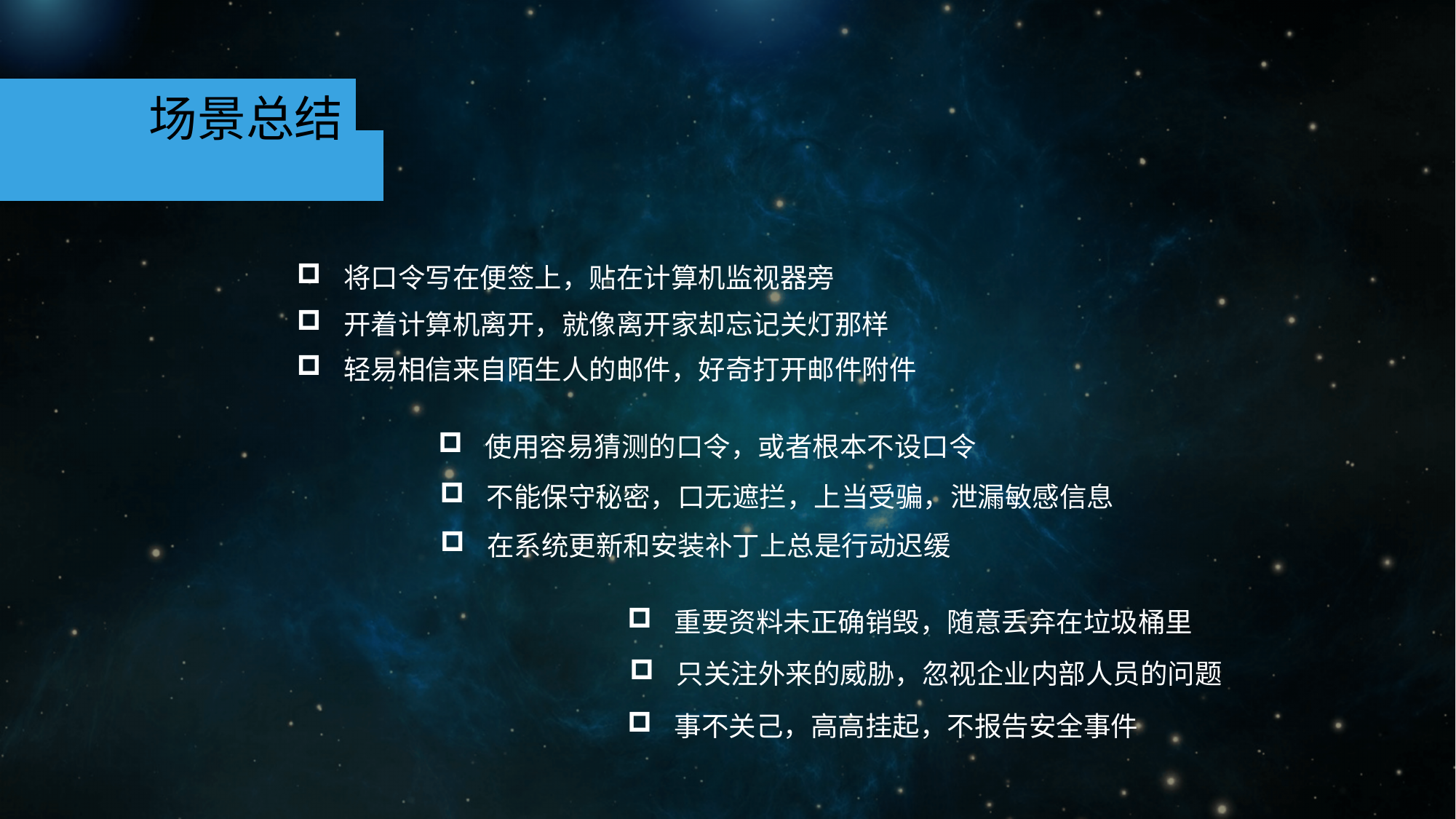

场景总结

 将口令写在便签上，贴在计算机监视器旁
 开着计算机离开，就像离开家却忘记关灯那样
 轻易相信来自陌生人的邮件，好奇打开邮件附件
 使用容易猜测的口令，或者根本不设口令
 不能保守秘密，口无遮拦，上当受骗，泄漏敏感信息
 在系统更新和安装补丁上总是行动迟缓
 重要资料未正确销毁，随意丢弃在垃圾桶里
 只关注外来的威胁，忽视企业内部人员的问题
 事不关己，高高挂起，不报告安全事件